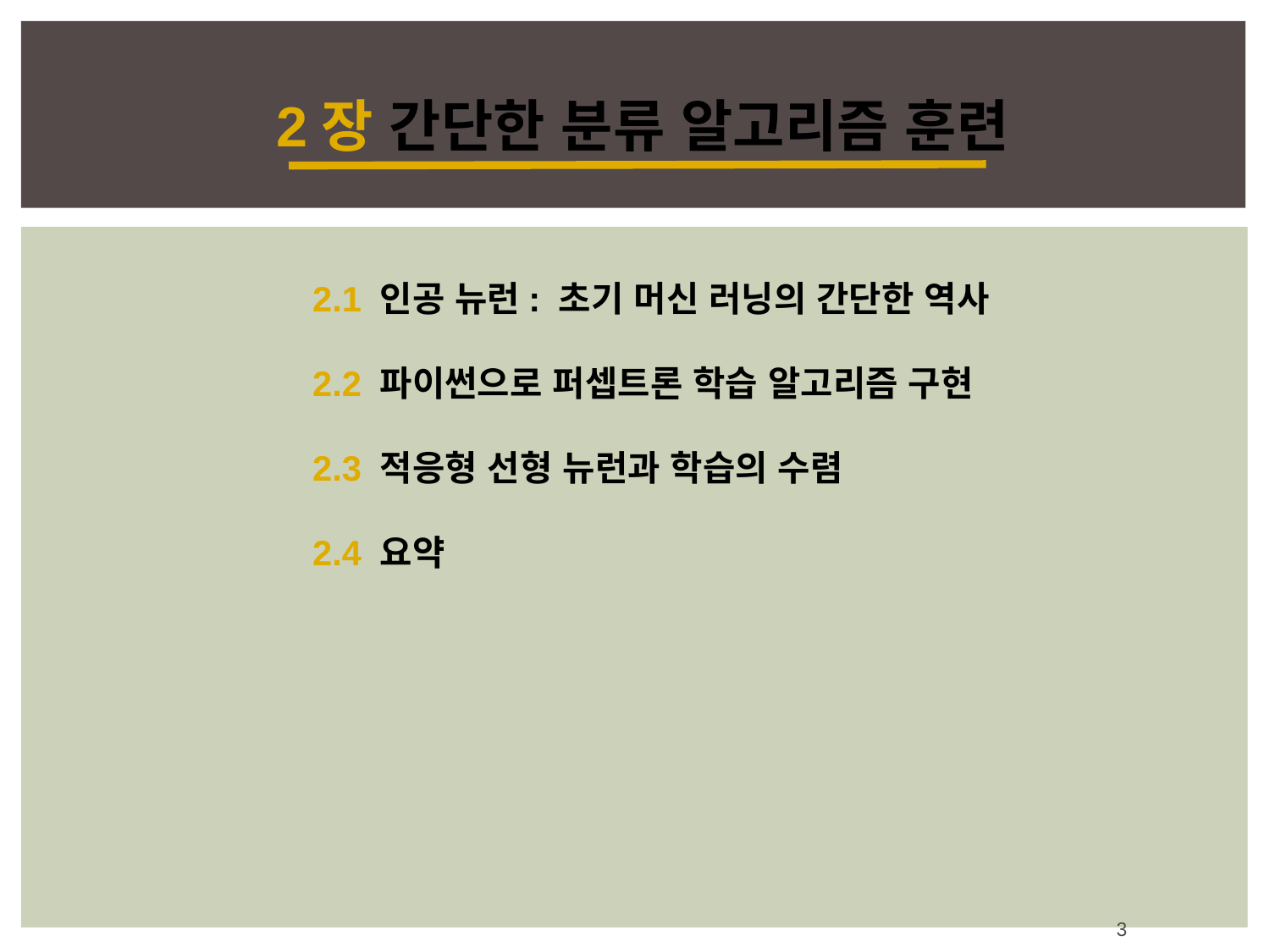

2장 간단한 분류 알고리즘 훈련
2.1 인공 뉴런: 초기 머신 러닝의 간단한 역사
2.2 파이썬으로 퍼셉트론 학습 알고리즘 구현
2.3 적응형 선형 뉴런과 학습의 수렴
2.4 요약
3